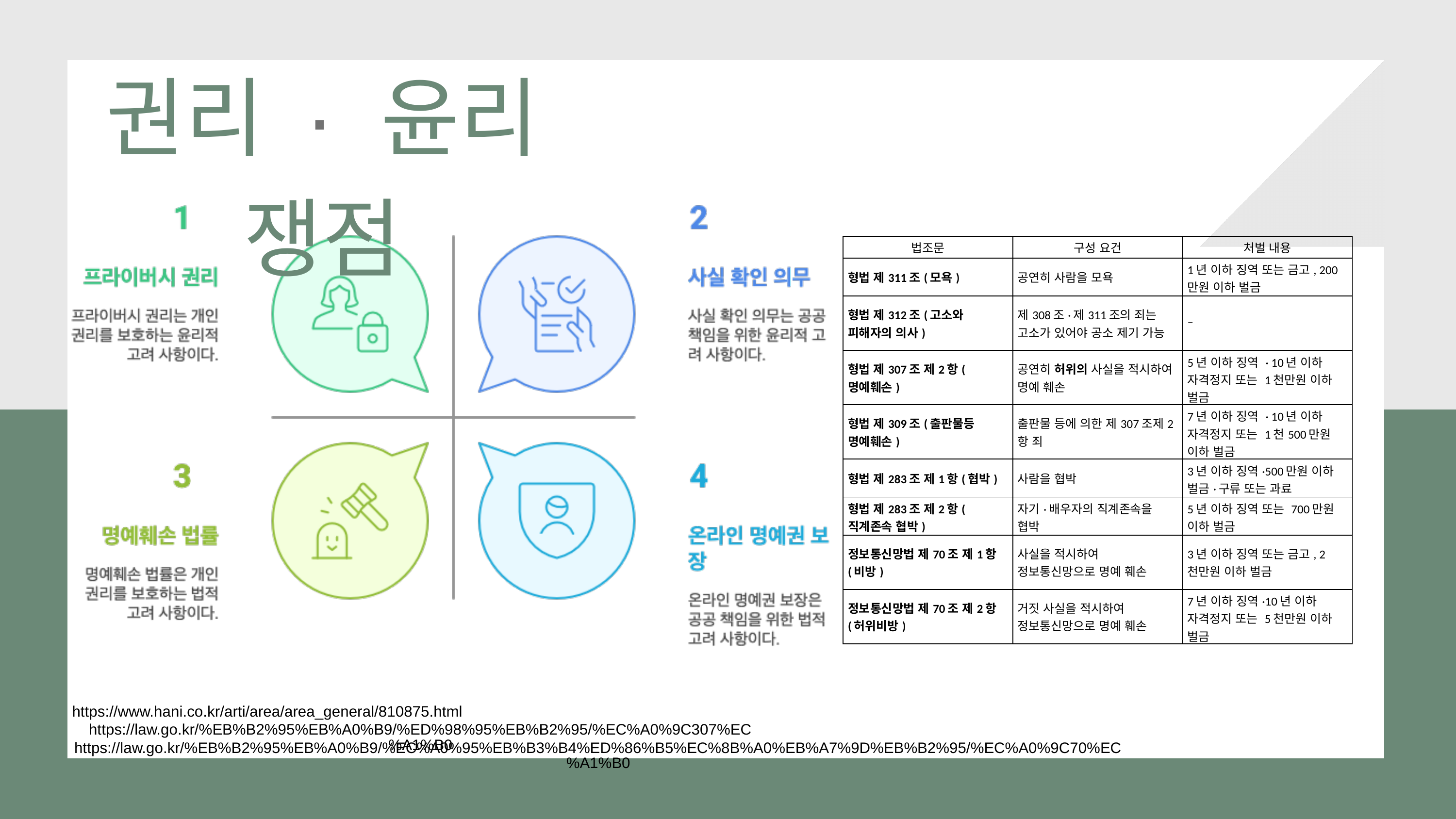

권리 · 윤리 쟁점

| 법조문 | 구성 요건 | 처벌 내용 |
| --- | --- | --- |
| 형법 제311조(모욕) | 공연히 사람을 모욕 | 1년 이하 징역 또는 금고, 200만원 이하 벌금 |
| 형법 제312조(고소와 피해자의 의사) | 제308조·제311조의 죄는 고소가 있어야 공소 제기 가능 | – |
| 형법 제307조 제2항(명예훼손) | 공연히 허위의 사실을 적시하여 명예 훼손 | 5년 이하 징역 · 10년 이하 자격정지 또는 1천만원 이하 벌금 |
| 형법 제309조(출판물등 명예훼손) | 출판물 등에 의한 제307조제2항 죄 | 7년 이하 징역 · 10년 이하 자격정지 또는 1천500만원 이하 벌금 |
| 형법 제283조 제1항(협박) | 사람을 협박 | 3년 이하 징역·500만원 이하 벌금·구류 또는 과료 |
| 형법 제283조 제2항(직계존속 협박) | 자기·배우자의 직계존속을 협박 | 5년 이하 징역 또는 700만원 이하 벌금 |
| 정보통신망법 제70조 제1항(비방) | 사실을 적시하여 정보통신망으로 명예 훼손 | 3년 이하 징역 또는 금고, 2천만원 이하 벌금 |
| 정보통신망법 제70조 제2항(허위비방) | 거짓 사실을 적시하여 정보통신망으로 명예 훼손 | 7년 이하 징역·10년 이하 자격정지 또는 5천만원 이하 벌금 |

https://www.hani.co.kr/arti/area/area_general/810875.html
https://law.go.kr/%EB%B2%95%EB%A0%B9/%ED%98%95%EB%B2%95/%EC%A0%9C307%EC%A1%B0
https://law.go.kr/%EB%B2%95%EB%A0%B9/%EC%A0%95%EB%B3%B4%ED%86%B5%EC%8B%A0%EB%A7%9D%EB%B2%95/%EC%A0%9C70%EC%A1%B0